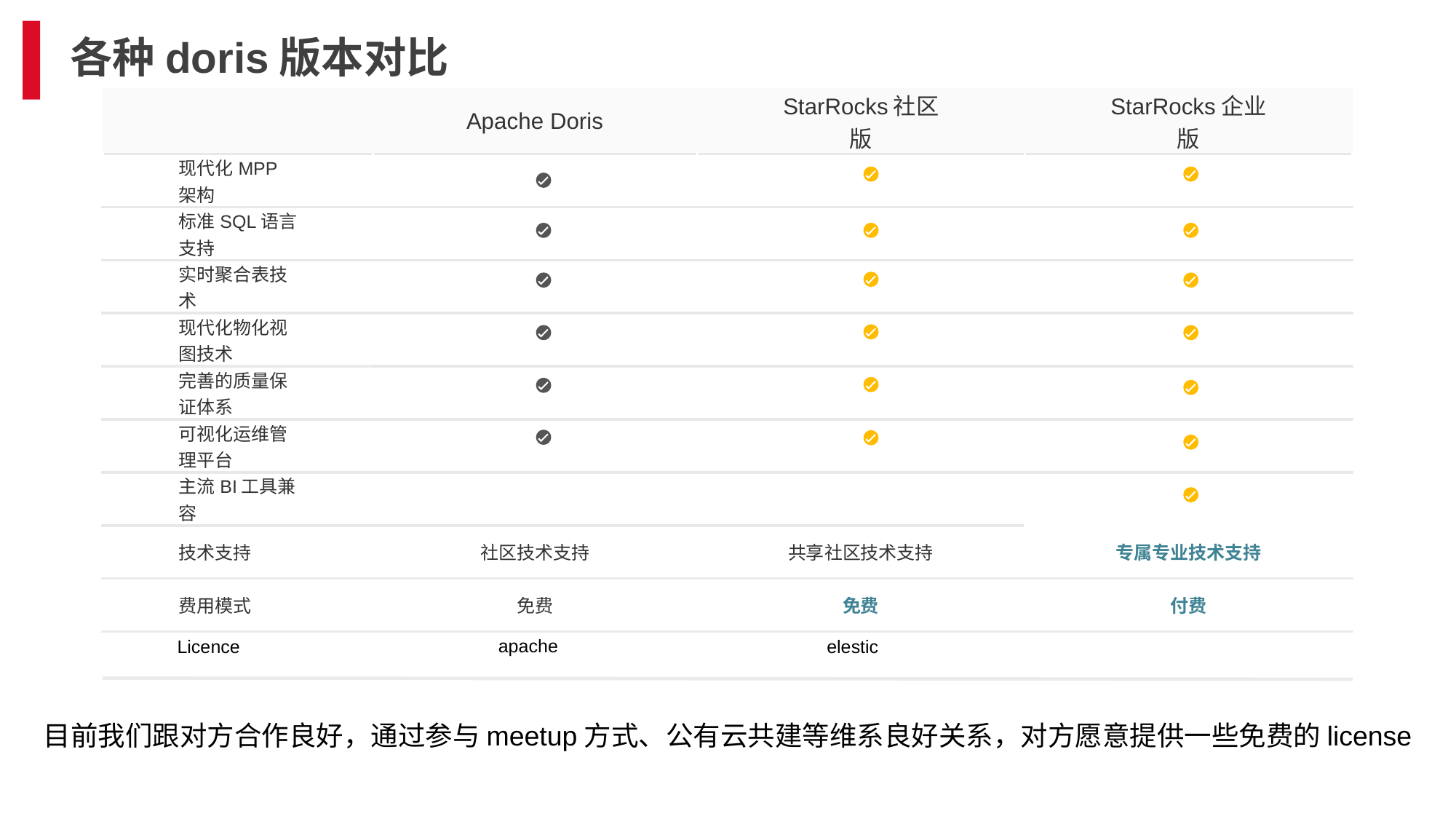

# 各种doris版本对比
|  | Apache Doris | StarRocks社区版 | StarRocks企业版 |
| --- | --- | --- | --- |
| 现代化MPP架构 |  |  |  |
| 标准SQL语言支持 |  |  |  |
| 实时聚合表技术 |  |  |  |
| 现代化物化视图技术 |  |  |  |
| 完善的质量保证体系 |  |  |  |
| 可视化运维管理平台 |  |  |  |
| 主流BI工具兼容 |  |  |  |
| 技术支持 | 社区技术支持 | 共享社区技术支持 | 专属专业技术支持 |
| 费用模式 | 免费 | 免费 | 付费 |

apache
Licence
elestic
目前我们跟对方合作良好，通过参与meetup方式、公有云共建等维系良好关系，对方愿意提供一些免费的license